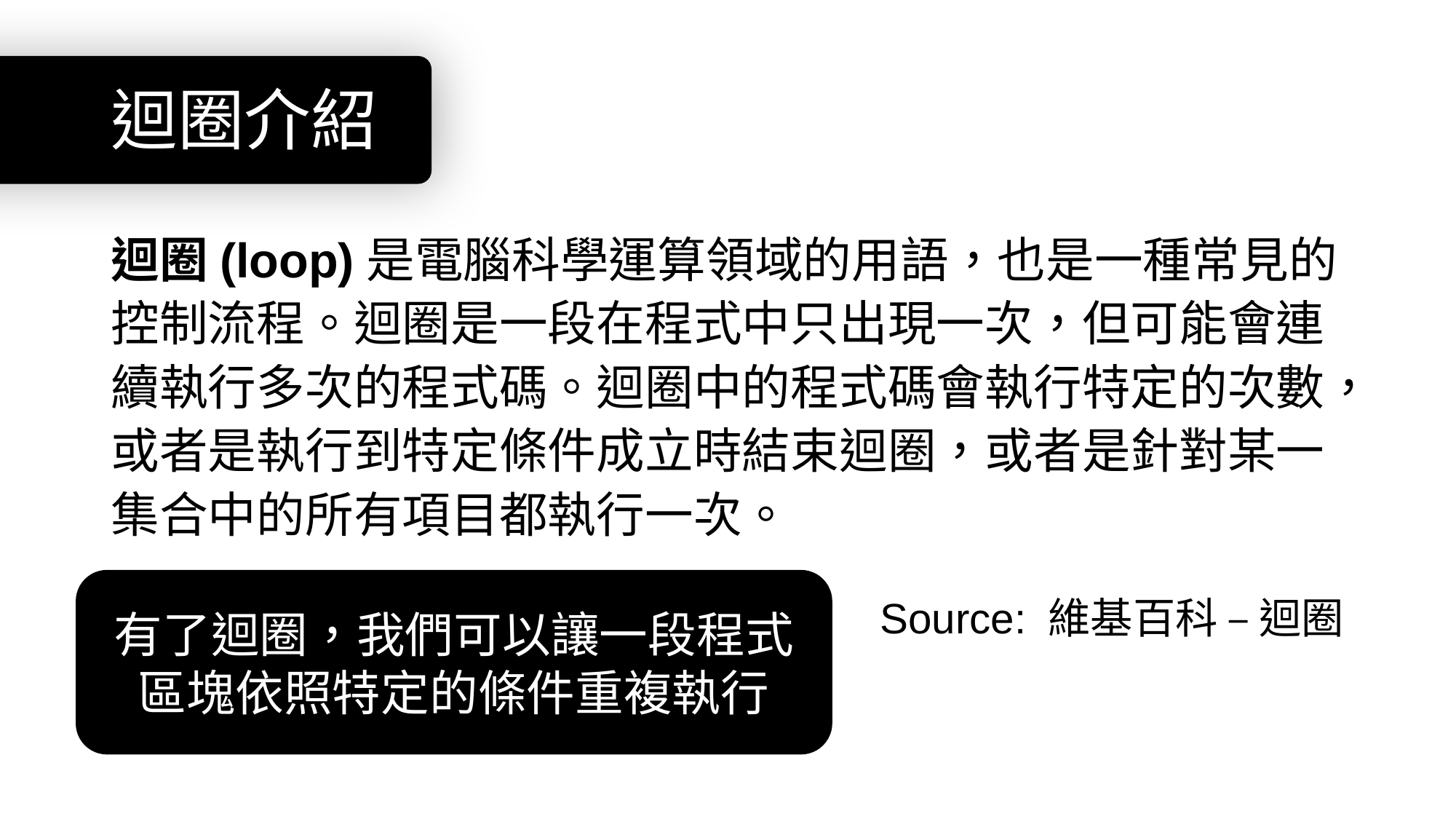

# 迴圈介紹

迴圈(loop)是電腦科學運算領域的用語，也是一種常見的控制流程。迴圈是一段在程式中只出現一次，但可能會連續執行多次的程式碼。迴圈中的程式碼會執行特定的次數，或者是執行到特定條件成立時結束迴圈，或者是針對某一集合中的所有項目都執行一次。
Source: 維基百科 – 迴圈
有了迴圈，我們可以讓一段程式區塊依照特定的條件重複執行